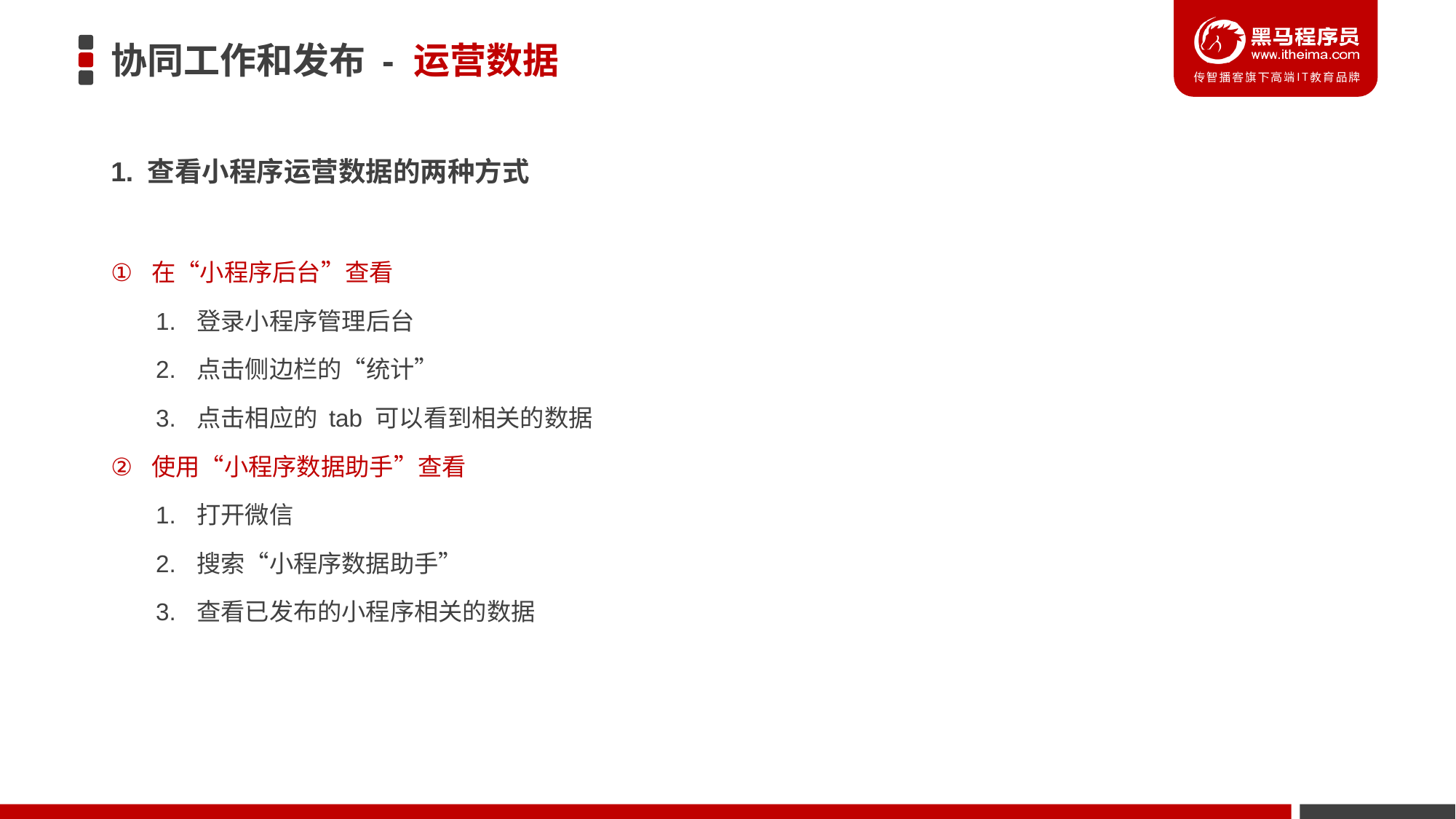

# 协同工作和发布 - 运营数据
1. 查看小程序运营数据的两种方式
在“小程序后台”查看
登录小程序管理后台
点击侧边栏的“统计”
点击相应的 tab 可以看到相关的数据
使用“小程序数据助手”查看
打开微信
搜索“小程序数据助手”
查看已发布的小程序相关的数据